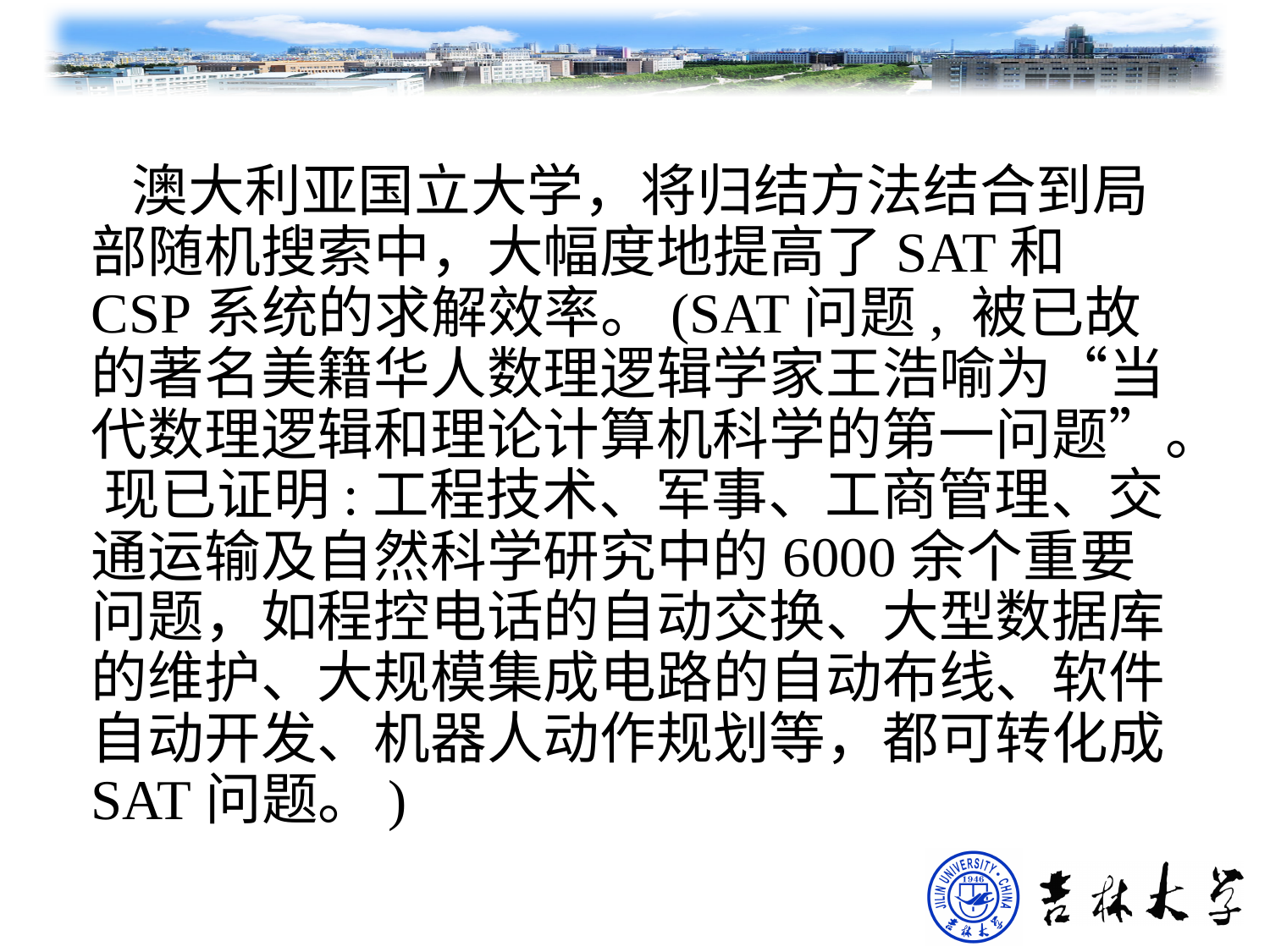

澳大利亚国立大学，将归结方法结合到局部随机搜索中，大幅度地提高了SAT和CSP系统的求解效率。(SAT问题, 被已故的著名美籍华人数理逻辑学家王浩喻为“当代数理逻辑和理论计算机科学的第一问题”。 现已证明:工程技术、军事、工商管理、交通运输及自然科学研究中的6000余个重要问题，如程控电话的自动交换、大型数据库的维护、大规模集成电路的自动布线、软件自动开发、机器人动作规划等，都可转化成SAT问题。)